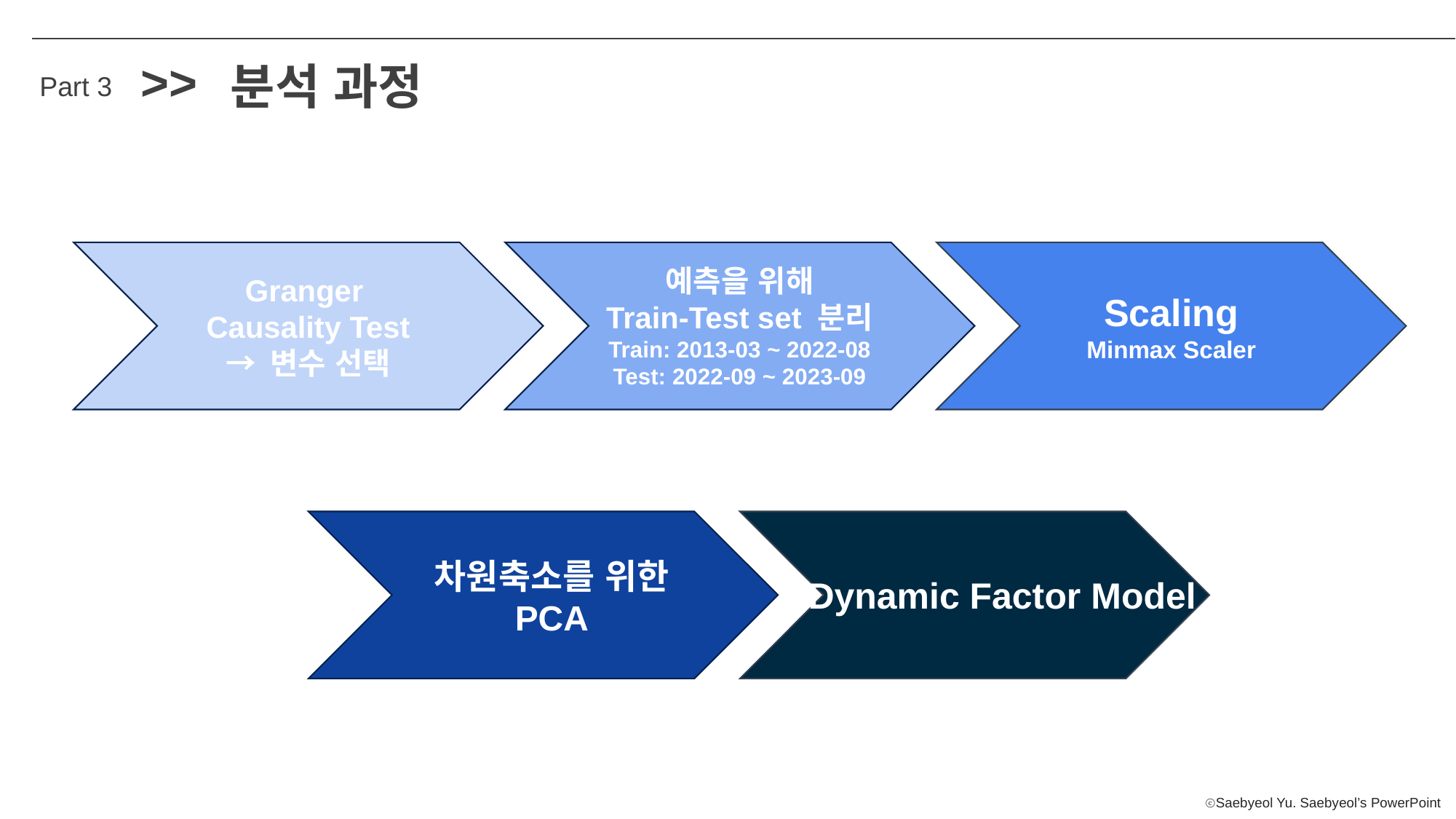

>>
분석 과정
Part 3
Granger
Causality Test
→ 변수 선택
예측을 위해
Train-Test set 분리
Train: 2013-03 ~ 2022-08
Test: 2022-09 ~ 2023-09
Scaling
Minmax Scaler

차원축소를 위한
PCA
Dynamic Factor Model